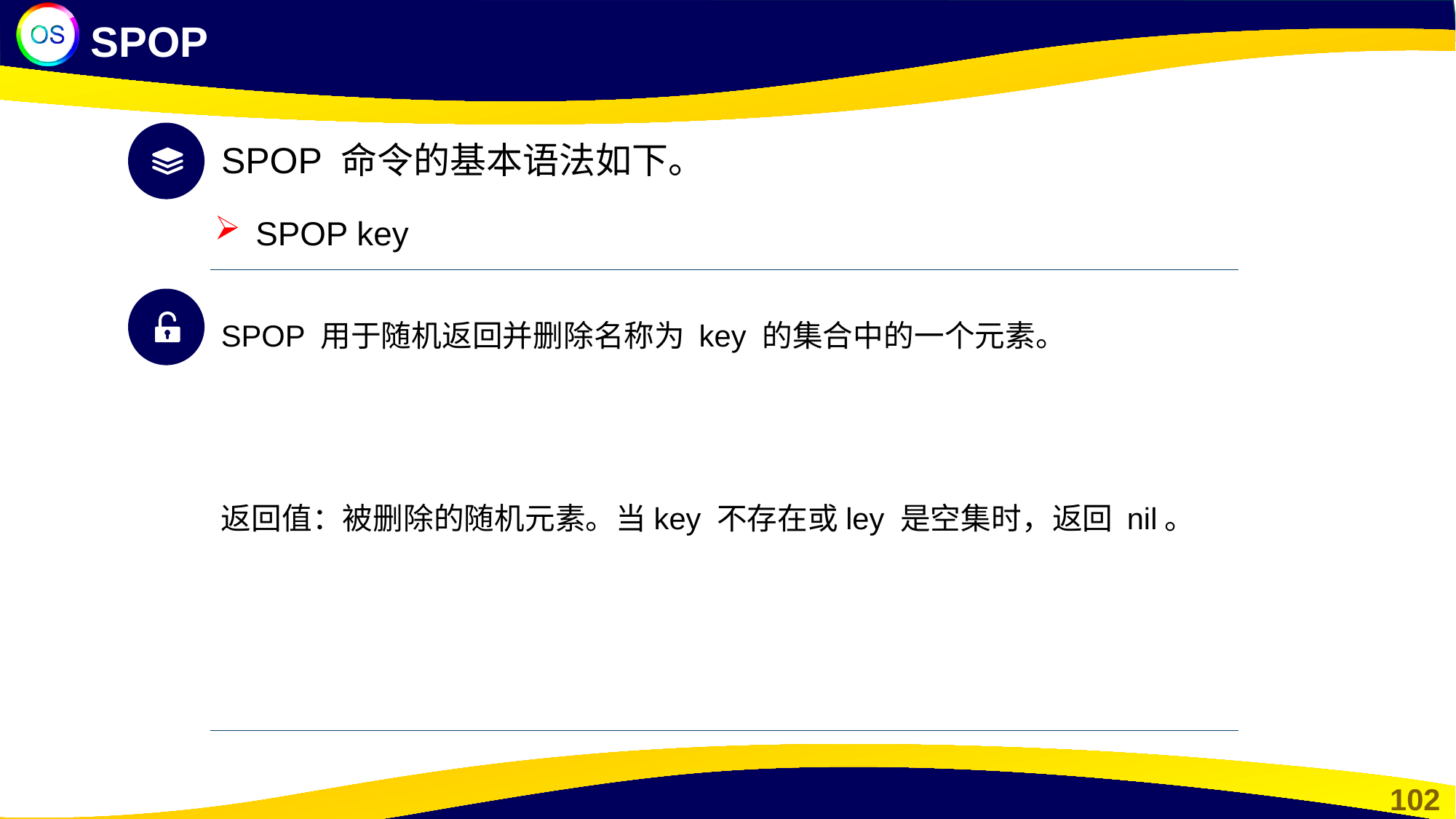

SPOP

SPOP 命令的基本语法如下。

SPOP key

SPOP 用于随机返回并删除名称为 key 的集合中的一个元素。

返回值：被删除的随机元素。当key 不存在或ley 是空集时，返回 nil。